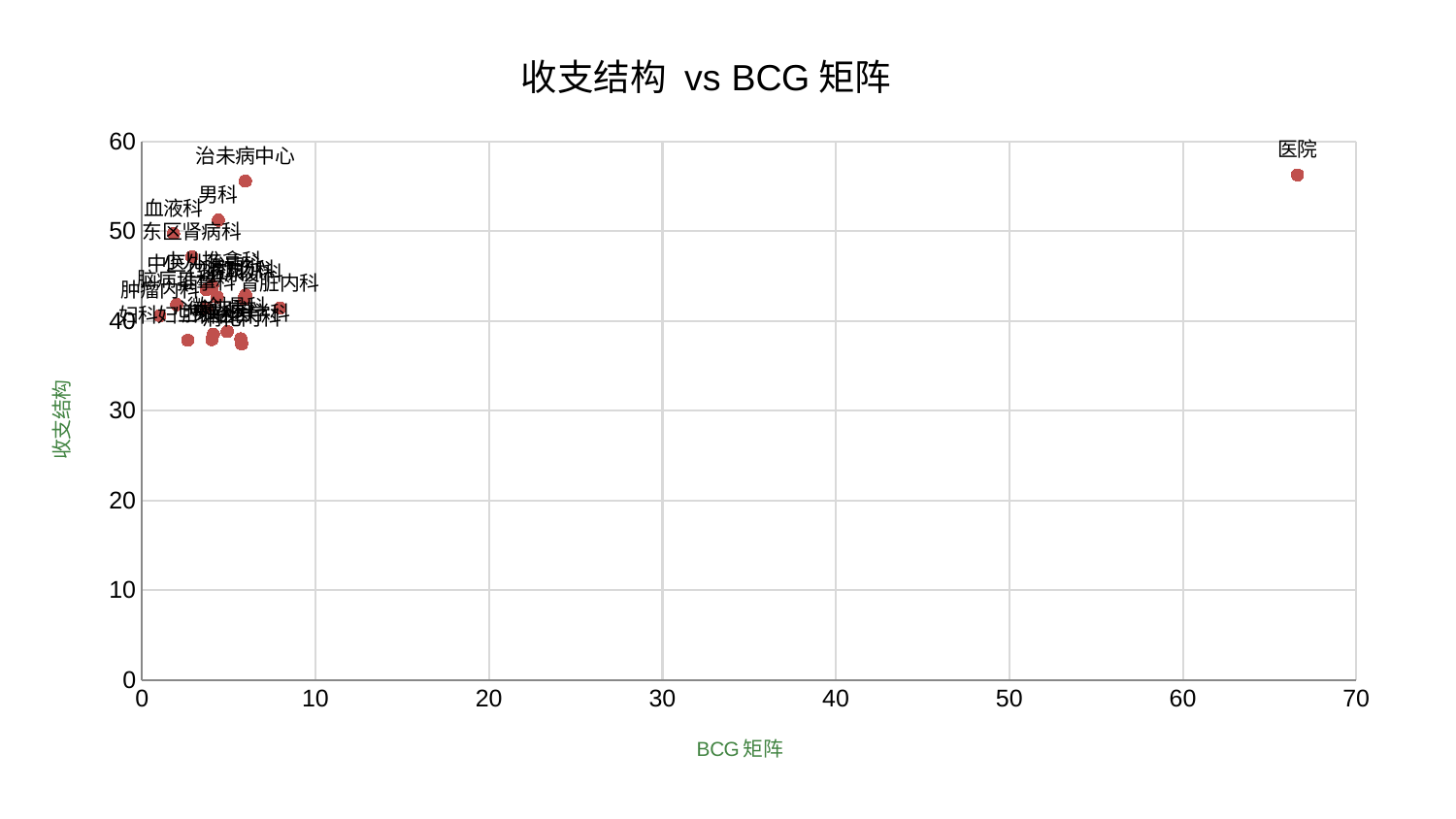

### Chart: 收支结构 vs BCG矩阵

| Category | 收支结构 |
|---|---|
245